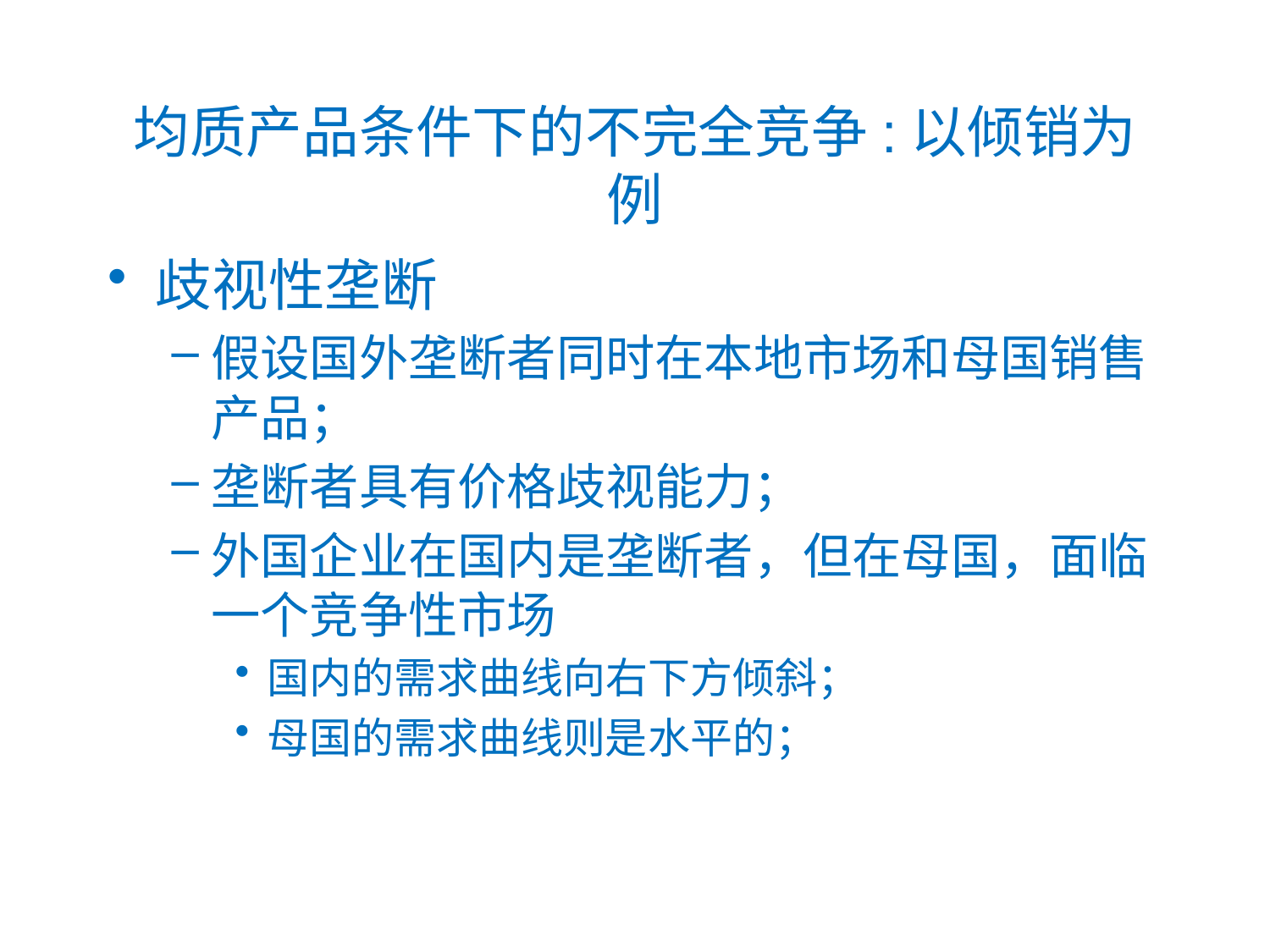

# 均质产品条件下的不完全竞争:以倾销为例
歧视性垄断
假设国外垄断者同时在本地市场和母国销售产品；
垄断者具有价格歧视能力；
外国企业在国内是垄断者，但在母国，面临一个竞争性市场
国内的需求曲线向右下方倾斜；
母国的需求曲线则是水平的；